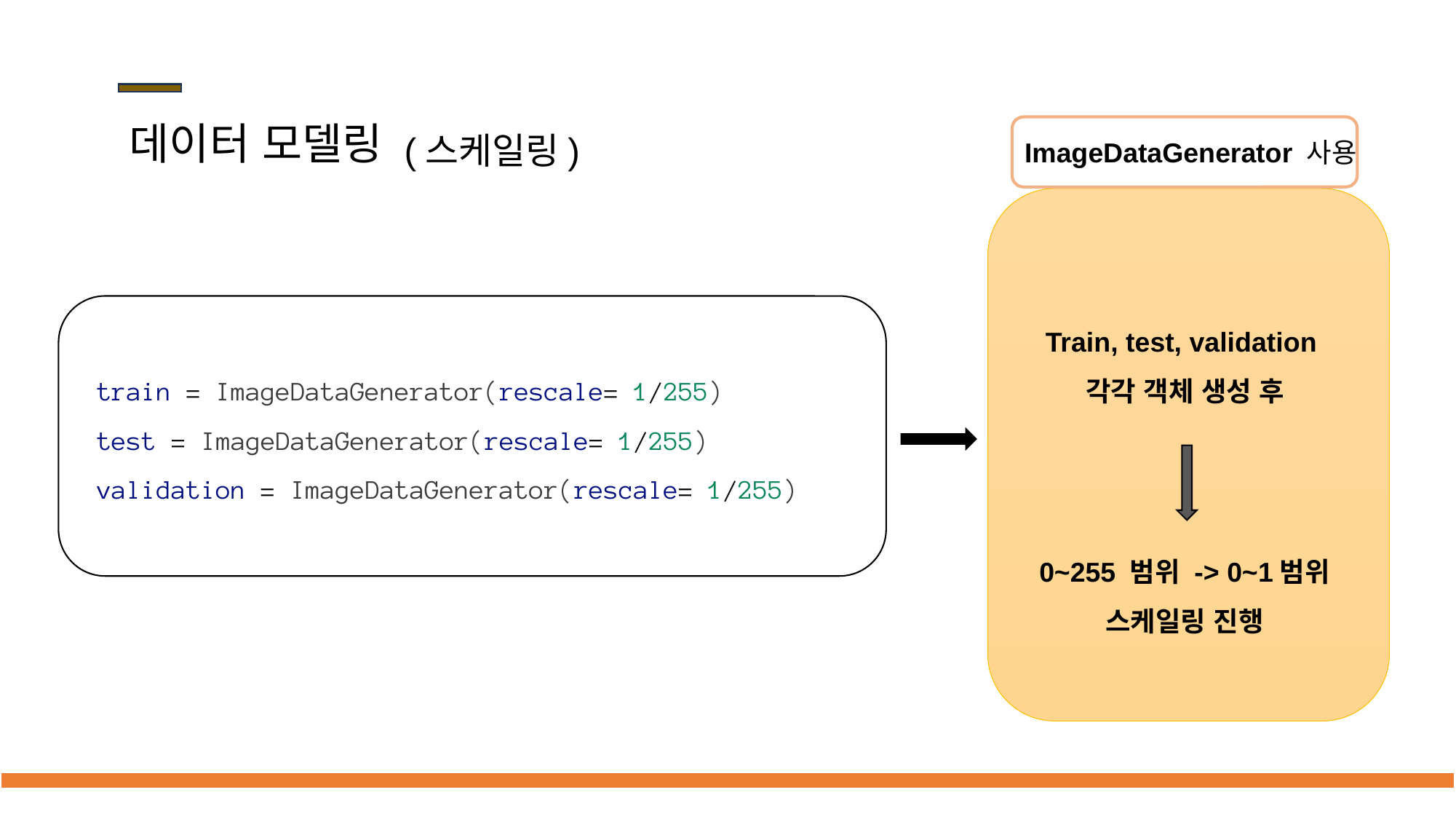

# 데이터 모델링

(스케일링)
ImageDataGenerator 사용

Train, test, validation
각각 객체 생성 후

train = ImageDataGenerator(rescale= 1/255)
test = ImageDataGenerator(rescale= 1/255)
validation = ImageDataGenerator(rescale= 1/255)

0~255 범위 -> 0~1범위
스케일링 진행